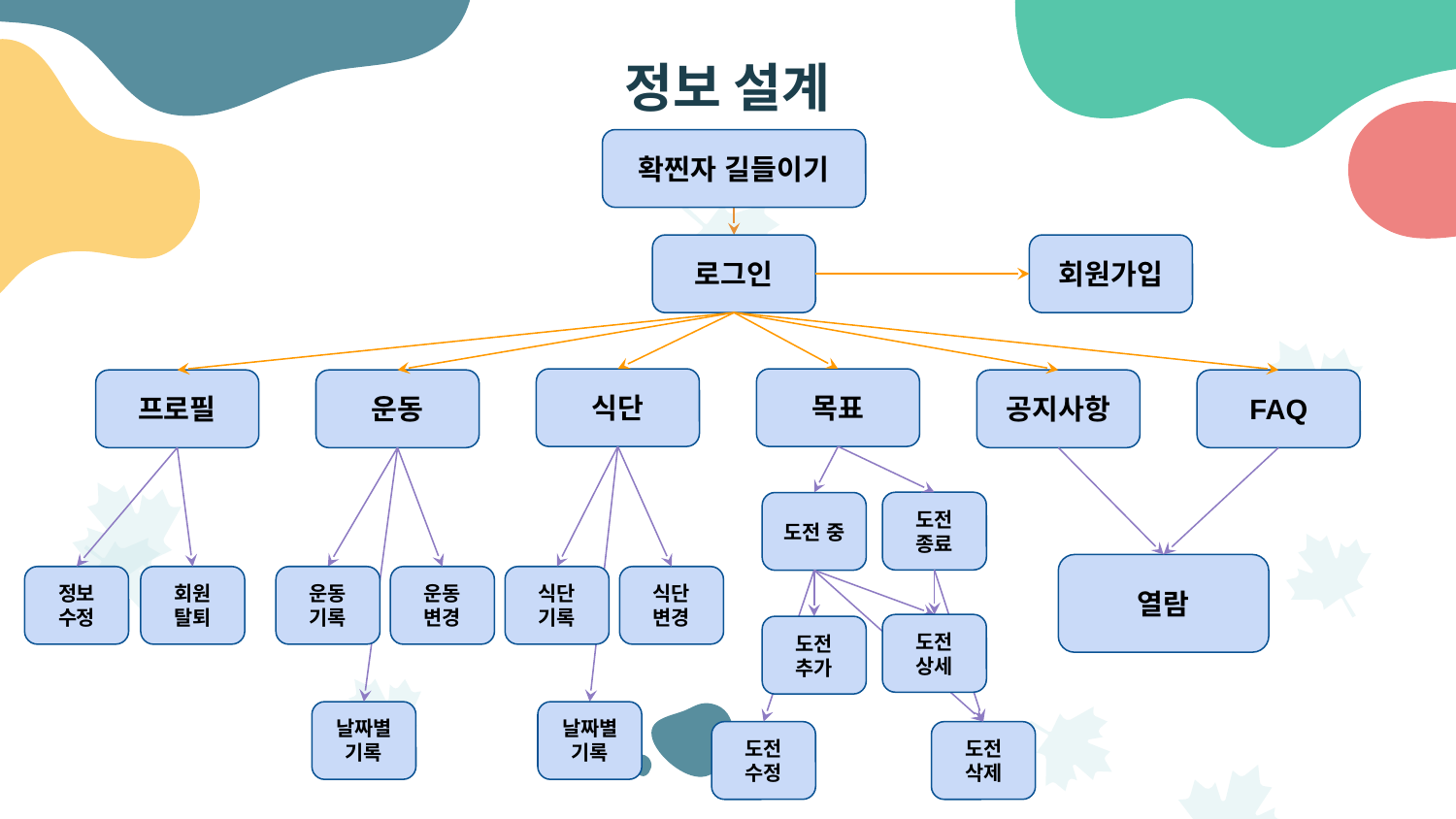

# 정보 설계
확찐자 길들이기
로그인
회원가입
식단
목표
프로필
운동
공지사항
FAQ
도전 종료
도전 중
열람
정보 수정
회원
탈퇴
운동
기록
운동
변경
식단
기록
식단
변경
도전
상세
도전
추가
날짜별
기록
날짜별
기록
도전
수정
도전
삭제